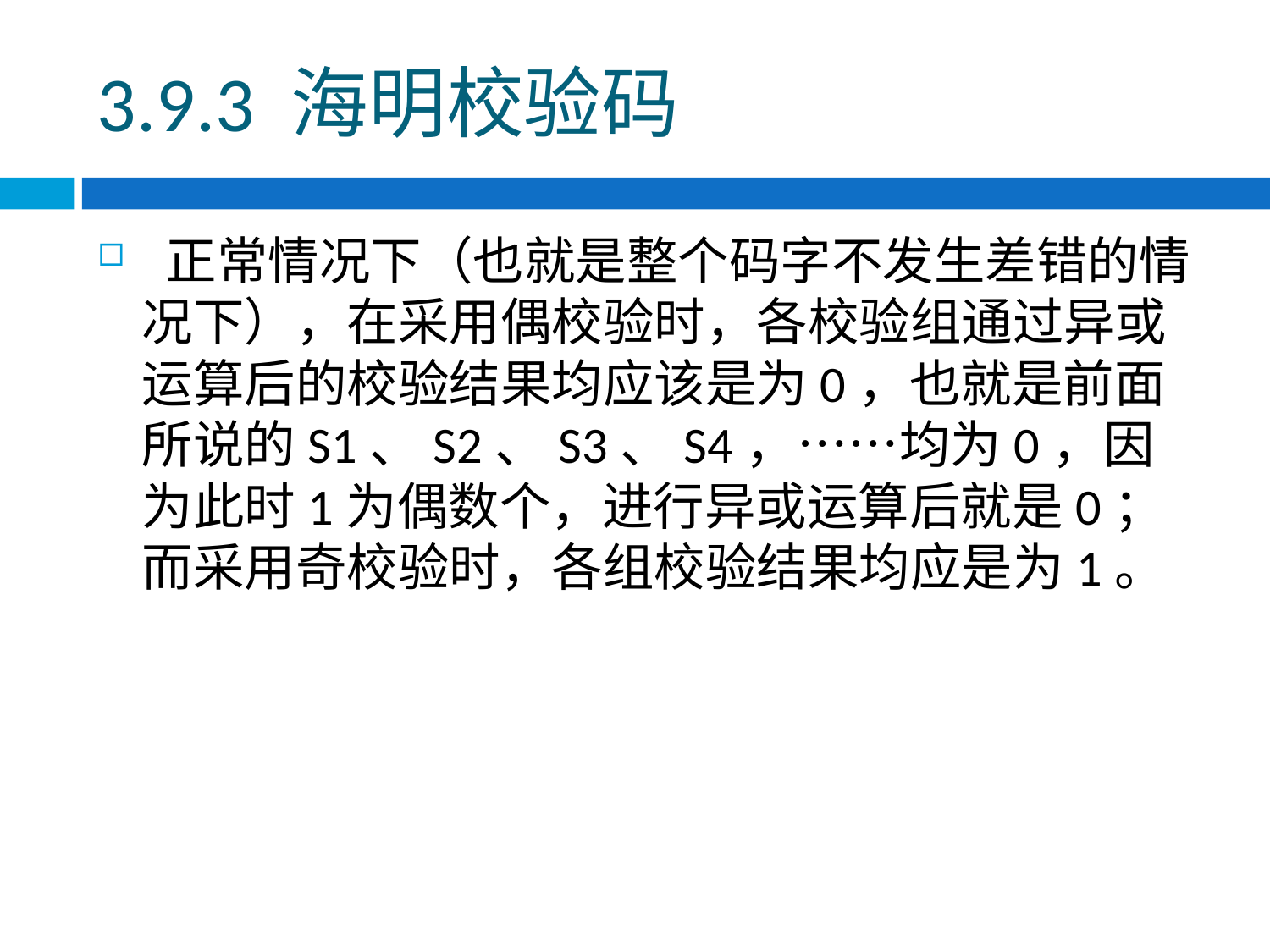

# 3.9.3 海明校验码
 正常情况下（也就是整个码字不发生差错的情况下），在采用偶校验时，各校验组通过异或运算后的校验结果均应该是为0，也就是前面所说的S1、S2、S3、S4，……均为0，因为此时1为偶数个，进行异或运算后就是0；而采用奇校验时，各组校验结果均应是为1。